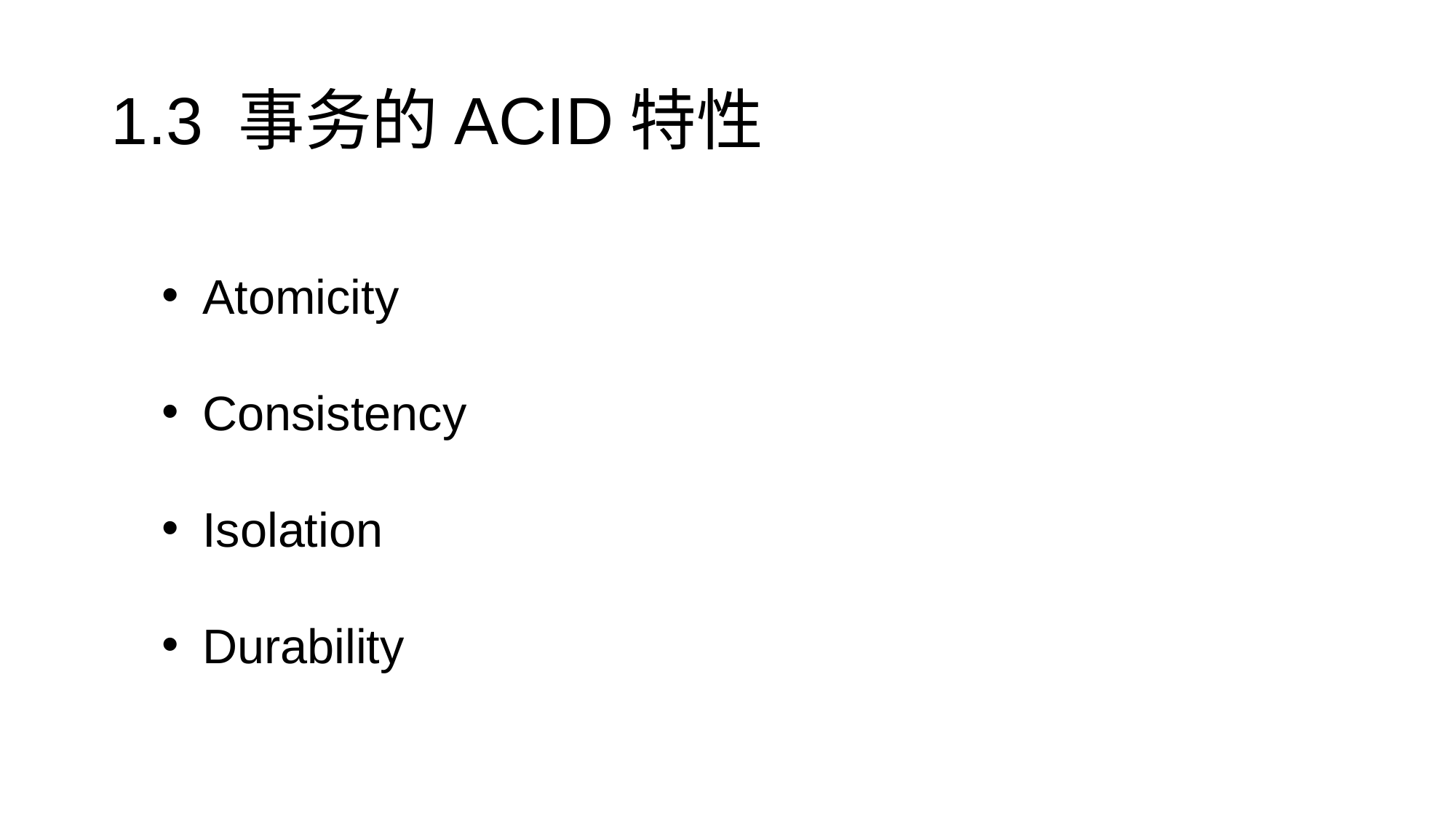

# 1.3 事务的ACID特性
Atomicity
Consistency
Isolation
Durability